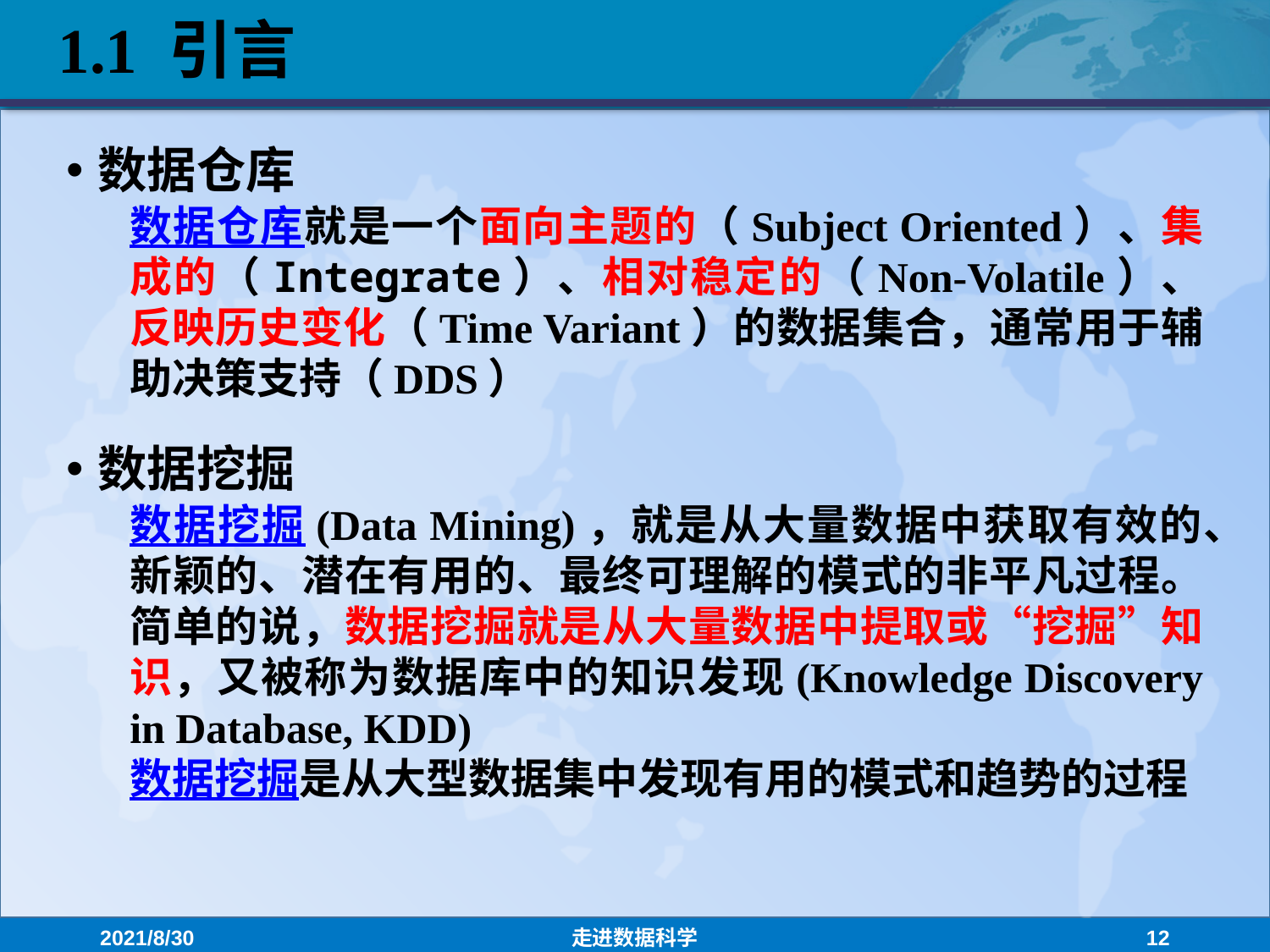

1.1 引言
数据仓库
数据仓库就是一个面向主题的（Subject Oriented）、集成的（Integrate）、相对稳定的（Non-Volatile）、反映历史变化（Time Variant）的数据集合，通常用于辅助决策支持（DDS）
数据挖掘
数据挖掘(Data Mining)，就是从大量数据中获取有效的、新颖的、潜在有用的、最终可理解的模式的非平凡过程。简单的说，数据挖掘就是从大量数据中提取或“挖掘”知识，又被称为数据库中的知识发现(Knowledge Discovery in Database, KDD)
数据挖掘是从大型数据集中发现有用的模式和趋势的过程

2021/8/30
走进数据科学
12